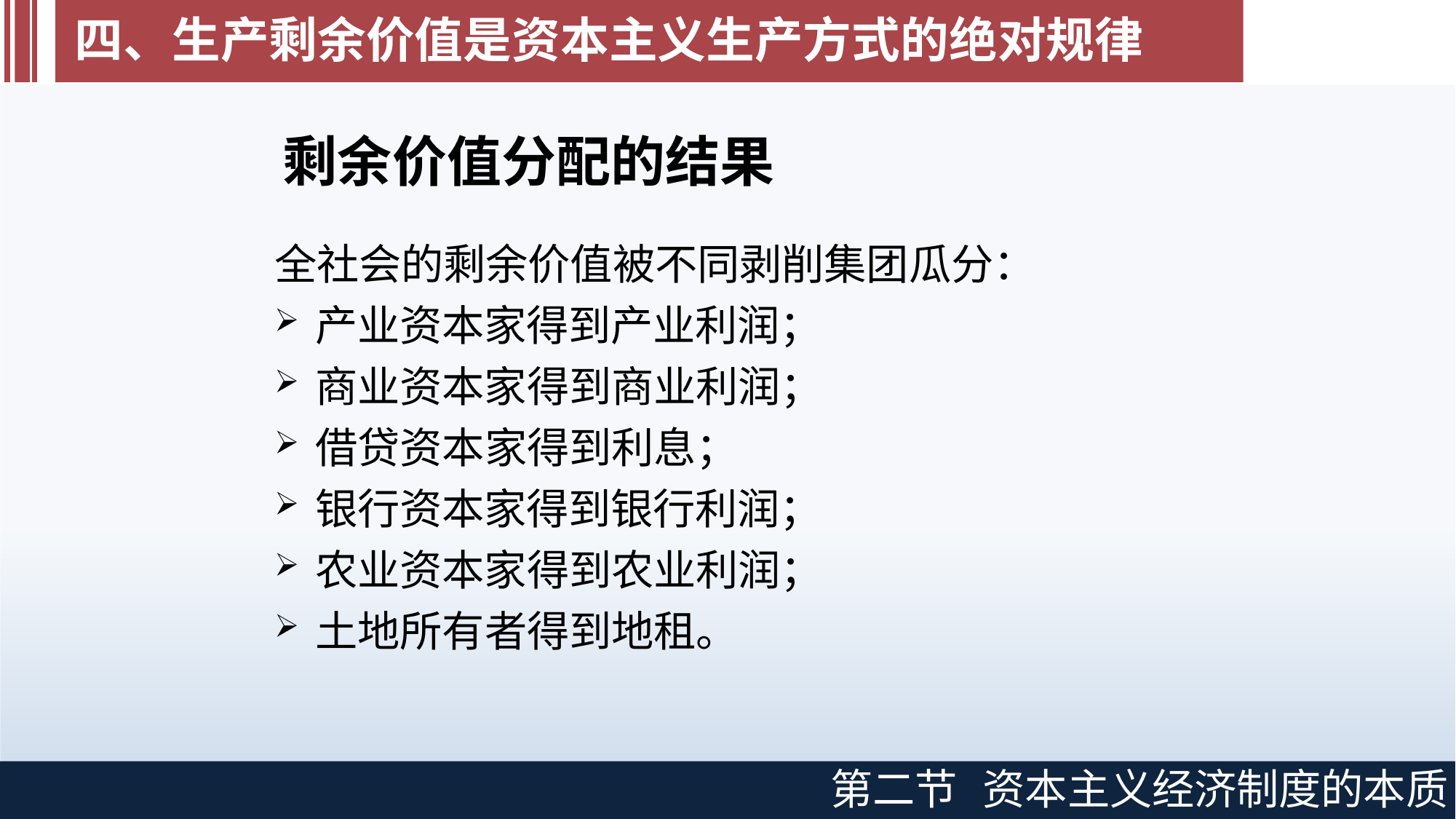

# 四、生产剩余价值是资本主义生产方式的绝对规律

剩余价值分配的结果
全社会的剩余价值被不同剥削集团瓜分：
产业资本家得到产业利润；
商业资本家得到商业利润；
借贷资本家得到利息；
银行资本家得到银行利润；
农业资本家得到农业利润；
土地所有者得到地租。
第二节
资本主义经济制度的本质